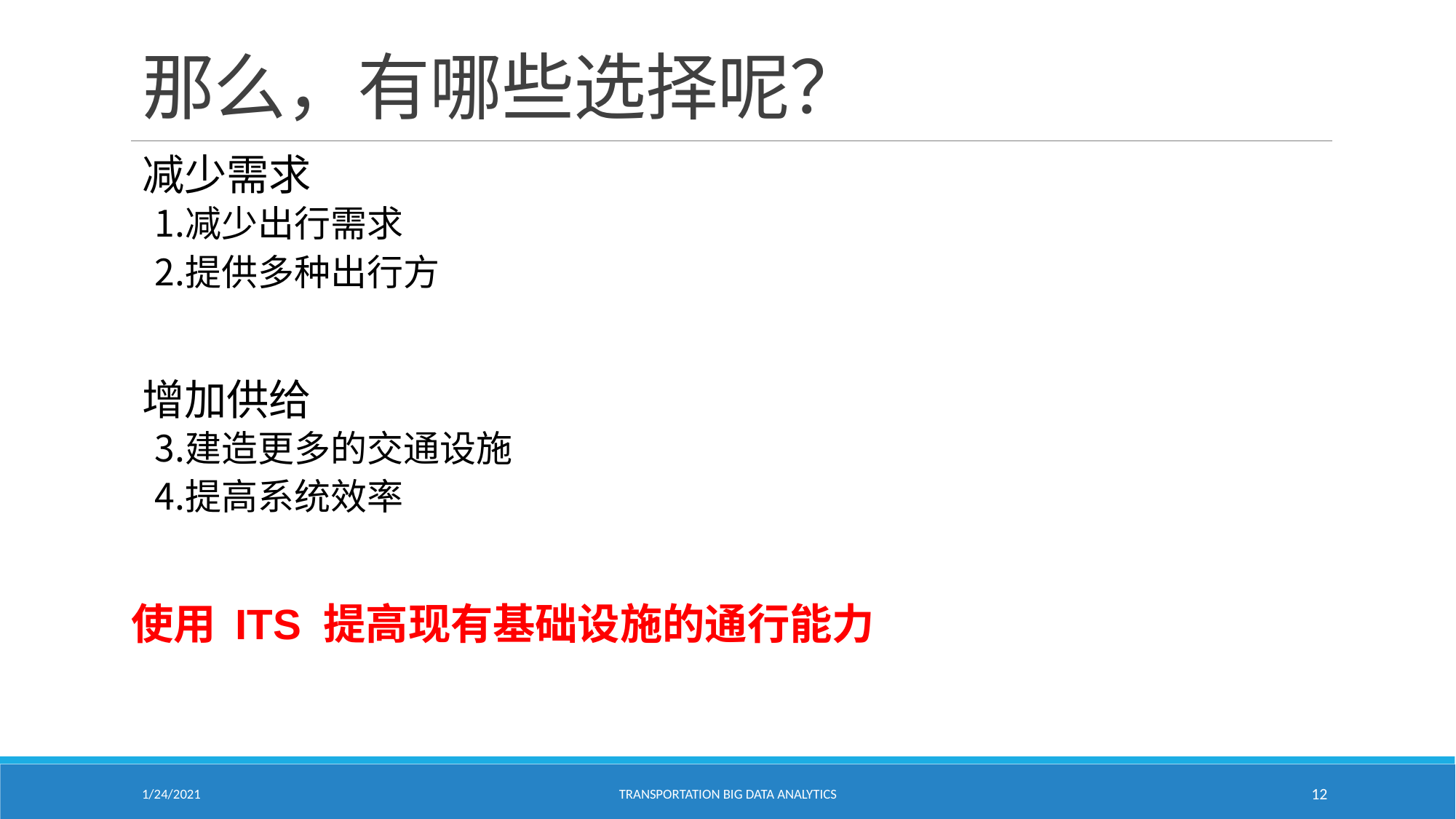

# 那么，有哪些选择呢？
减少需求
减少出行需求
提供多种出行方

增加供给
建造更多的交通设施
提高系统效率

使用 ITS 提高现有基础设施的通行能力
1/24/2021
Transportation Big Data Analytics
12